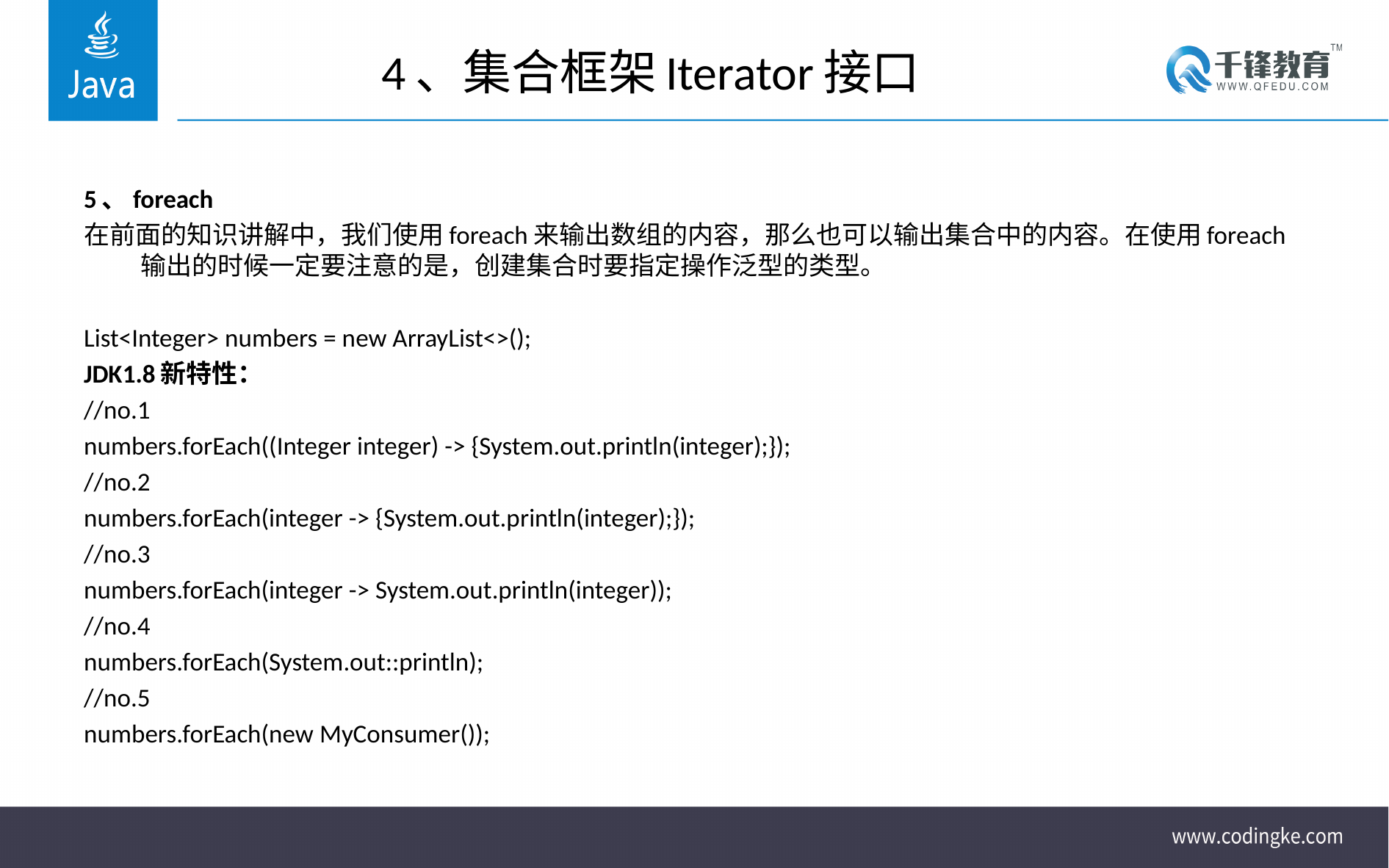

# 4、集合框架Iterator接口
5、foreach
在前面的知识讲解中，我们使用foreach来输出数组的内容，那么也可以输出集合中的内容。在使用foreach输出的时候一定要注意的是，创建集合时要指定操作泛型的类型。

List<Integer> numbers = new ArrayList<>();
JDK1.8新特性：
//no.1
numbers.forEach((Integer integer) -> {System.out.println(integer);});
//no.2
numbers.forEach(integer -> {System.out.println(integer);});
//no.3
numbers.forEach(integer -> System.out.println(integer));
//no.4
numbers.forEach(System.out::println);
//no.5
numbers.forEach(new MyConsumer());